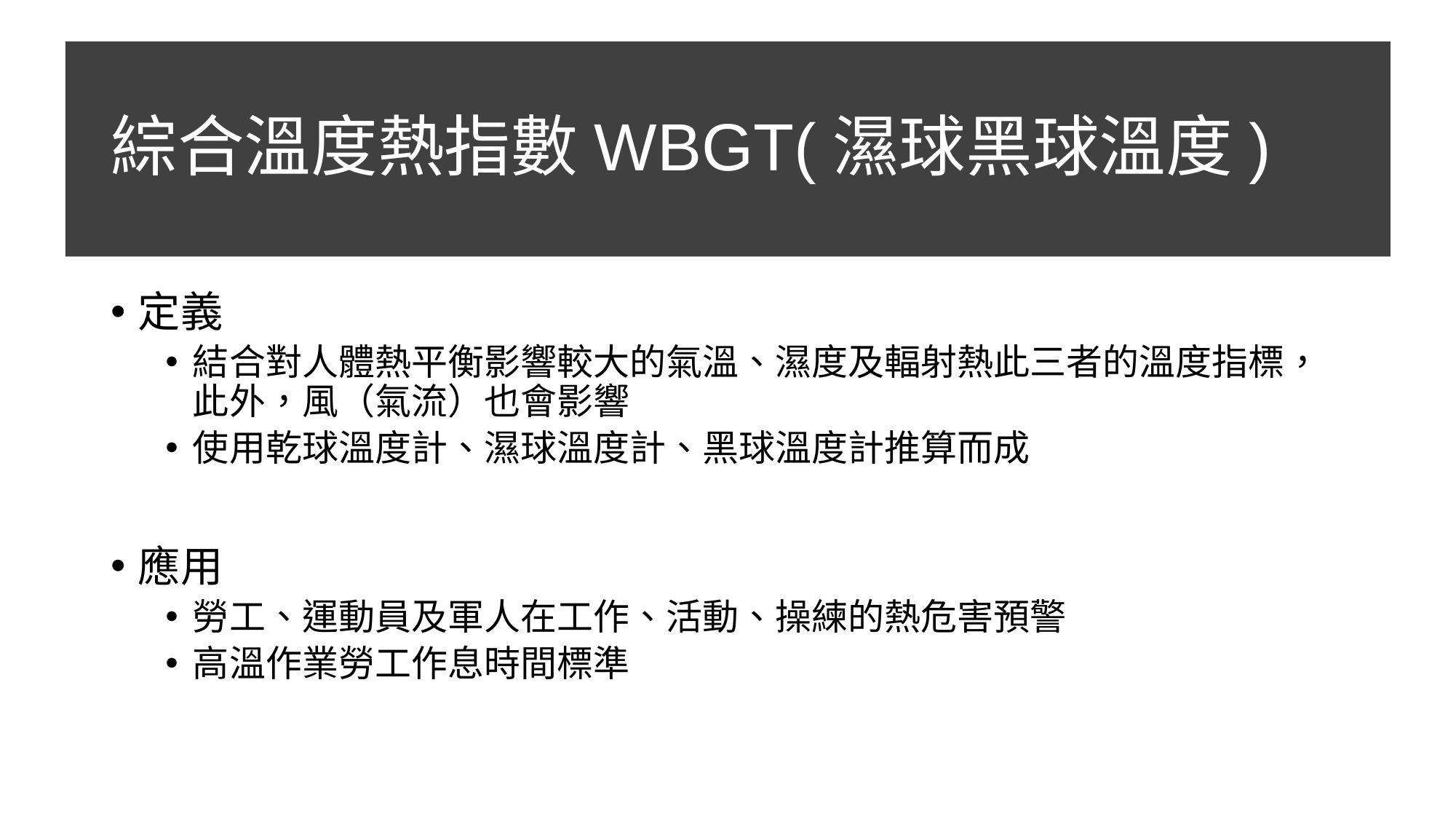

# 綜合溫度熱指數WBGT(濕球黑球溫度)
定義
結合對人體熱平衡影響較大的氣溫、濕度及輻射熱此三者的溫度指標，此外，風（氣流）也會影響
使用乾球溫度計、濕球溫度計、黑球溫度計推算而成

應用
勞工、運動員及軍人在工作、活動、操練的熱危害預警
高溫作業勞工作息時間標準